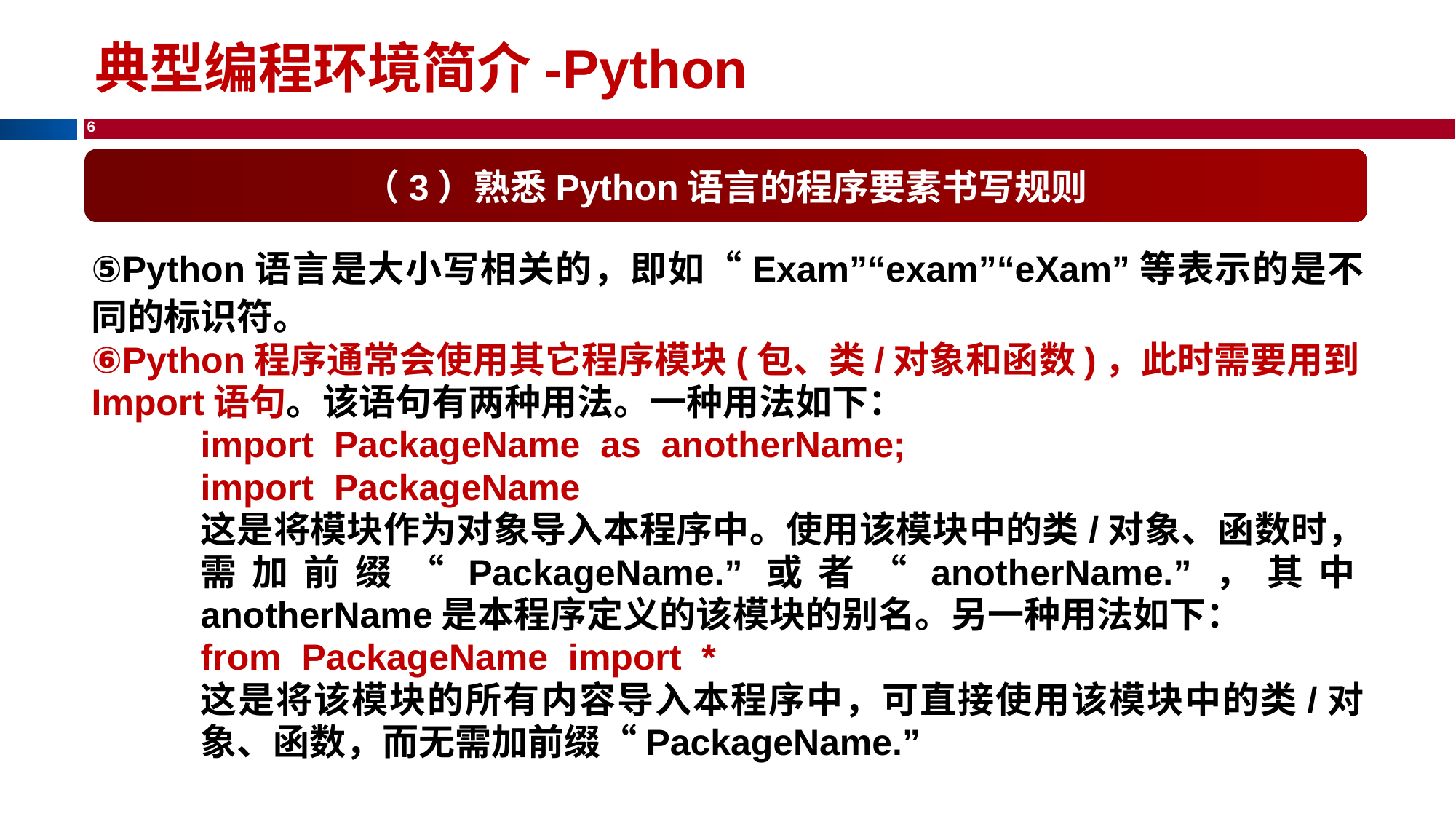

典型编程环境简介-Python
（3）熟悉Python语言的程序要素书写规则
⑤Python语言是大小写相关的，即如“Exam”“exam”“eXam”等表示的是不同的标识符。
⑥Python程序通常会使用其它程序模块(包、类/对象和函数)，此时需要用到Import语句。该语句有两种用法。一种用法如下：
import  PackageName  as  anotherName;
import  PackageName
这是将模块作为对象导入本程序中。使用该模块中的类/对象、函数时，需加前缀“PackageName.”或者“anotherName.”，其中anotherName是本程序定义的该模块的别名。另一种用法如下：
from  PackageName  import  *
这是将该模块的所有内容导入本程序中，可直接使用该模块中的类/对象、函数，而无需加前缀“PackageName.”